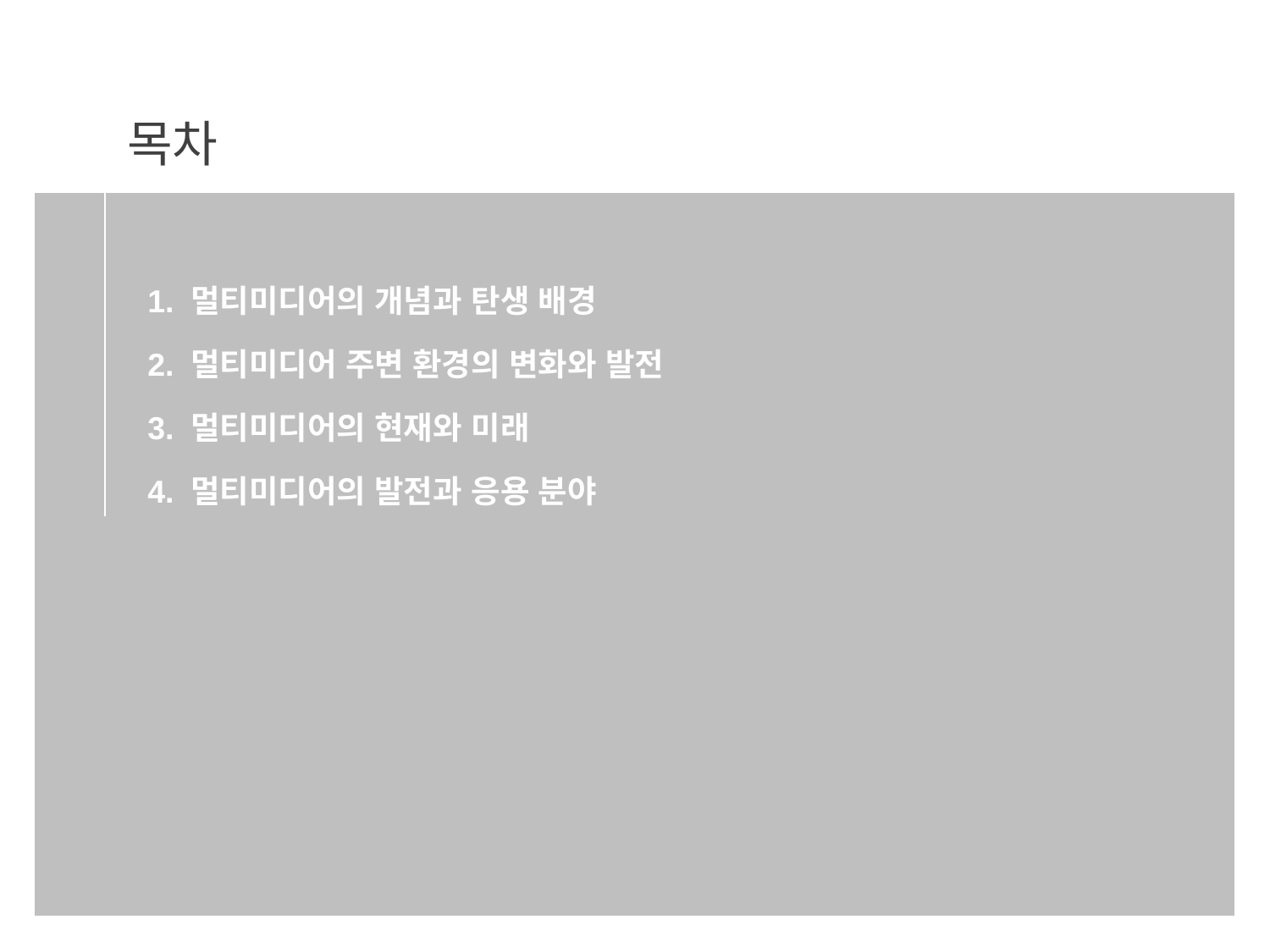

1. 멀티미디어의 개념과 탄생 배경
2. 멀티미디어 주변 환경의 변화와 발전
3. 멀티미디어의 현재와 미래
4. 멀티미디어의 발전과 응용 분야